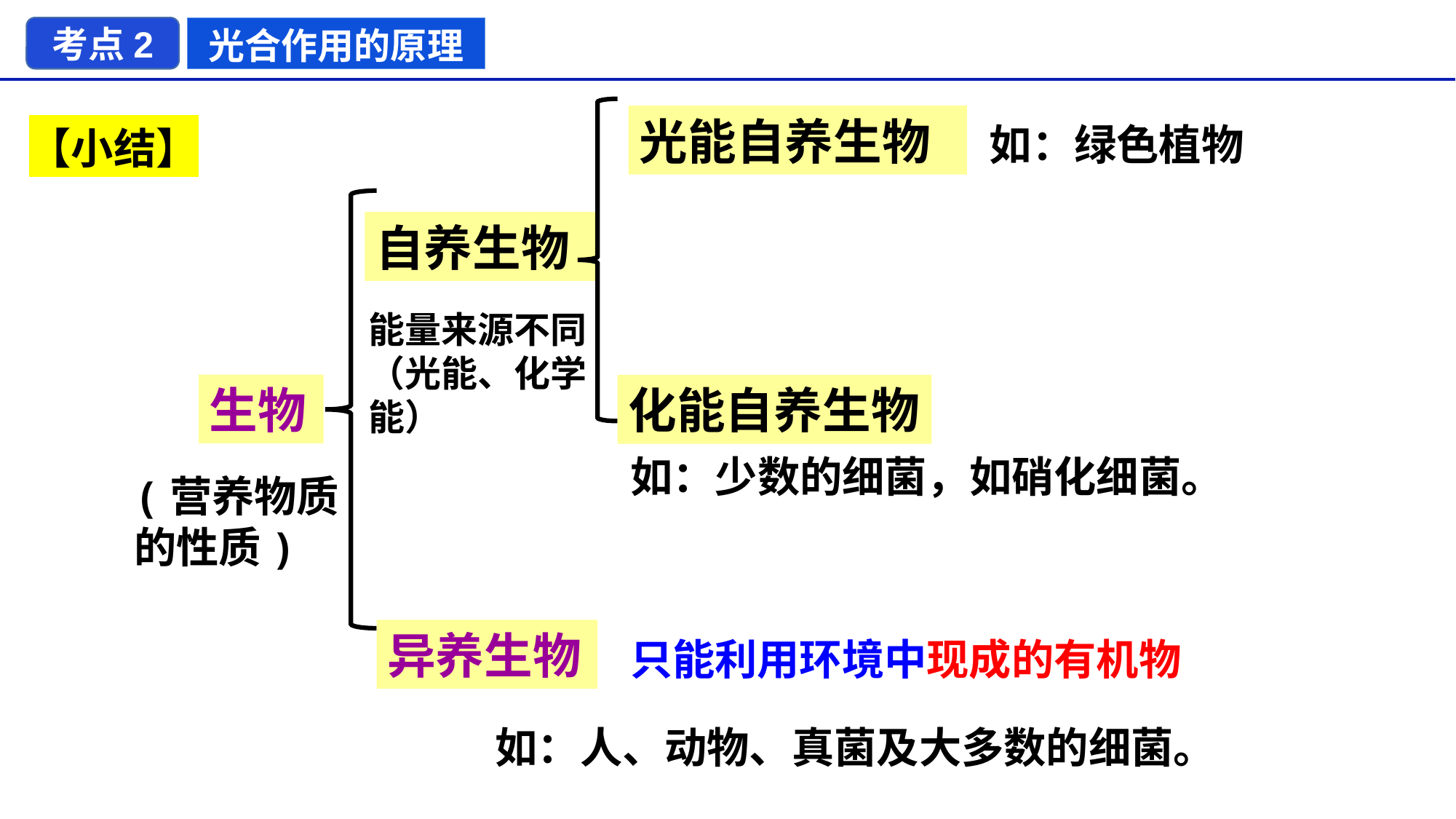

考点2
光合作用的原理

光能自养生物
如：绿色植物
【小结】

自养生物
能量来源不同
（光能、化学能）
生物
化能自养生物
如：少数的细菌，如硝化细菌。
(营养物质的性质)
异养生物
只能利用环境中现成的有机物
如：人、动物、真菌及大多数的细菌。